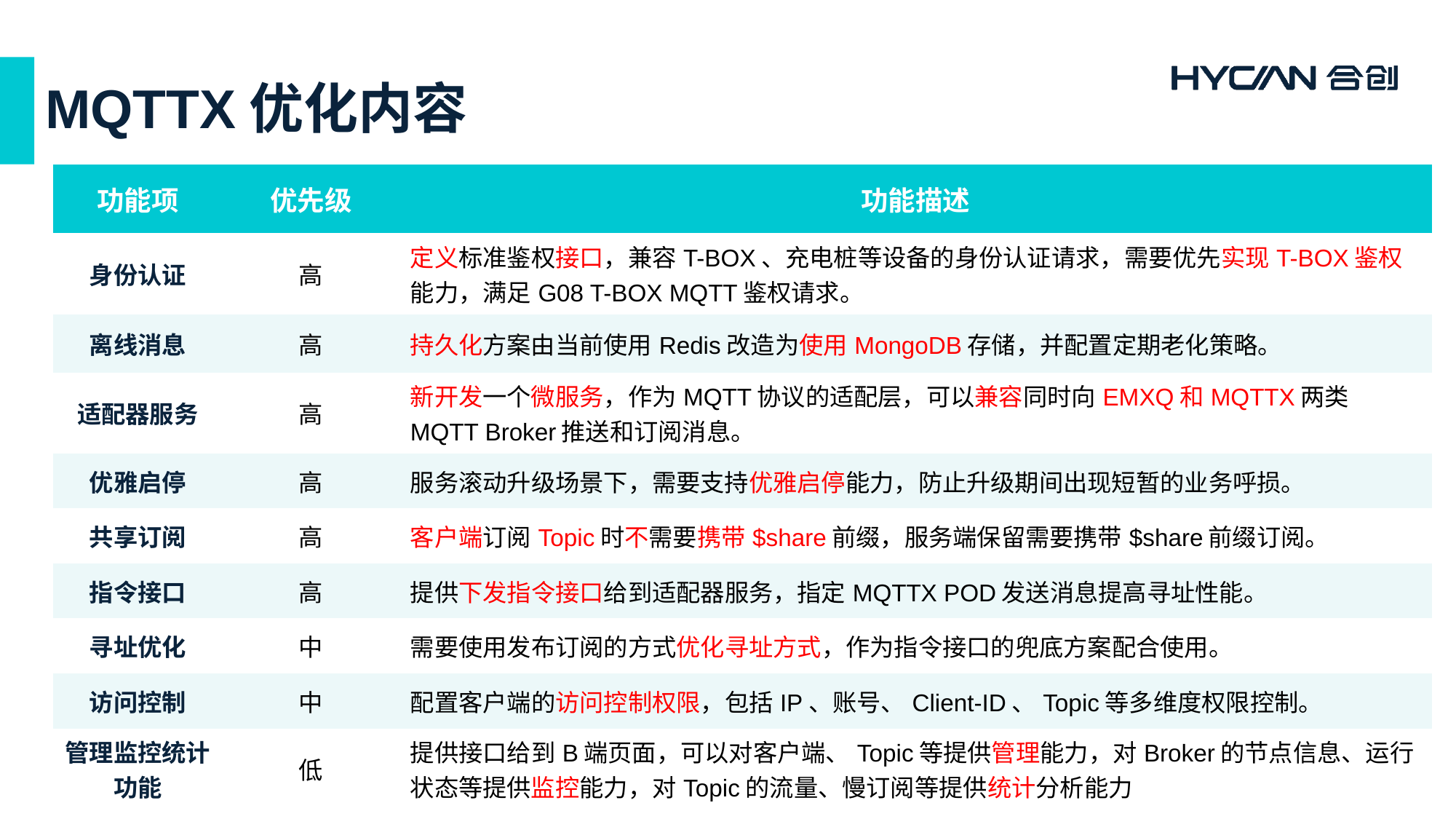

# MQTTX优化内容
| 功能项 | 优先级 | 功能描述 |
| --- | --- | --- |
| 身份认证 | 高 | 定义标准鉴权接口，兼容T-BOX、充电桩等设备的身份认证请求，需要优先实现T-BOX鉴权能力，满足G08 T-BOX MQTT鉴权请求。 |
| 离线消息 | 高 | 持久化方案由当前使用Redis改造为使用MongoDB存储，并配置定期老化策略。 |
| 适配器服务 | 高 | 新开发一个微服务，作为MQTT协议的适配层，可以兼容同时向EMXQ和MQTTX两类MQTT Broker推送和订阅消息。 |
| 优雅启停 | 高 | 服务滚动升级场景下，需要支持优雅启停能力，防止升级期间出现短暂的业务呼损。 |
| 共享订阅 | 高 | 客户端订阅Topic时不需要携带$share前缀，服务端保留需要携带$share前缀订阅。 |
| 指令接口 | 高 | 提供下发指令接口给到适配器服务，指定MQTTX POD发送消息提高寻址性能。 |
| 寻址优化 | 中 | 需要使用发布订阅的方式优化寻址方式，作为指令接口的兜底方案配合使用。 |
| 访问控制 | 中 | 配置客户端的访问控制权限，包括IP、账号、Client-ID、Topic等多维度权限控制。 |
| 管理监控统计功能 | 低 | 提供接口给到B端页面，可以对客户端、Topic等提供管理能力，对Broker的节点信息、运行状态等提供监控能力，对Topic的流量、慢订阅等提供统计分析能力 |